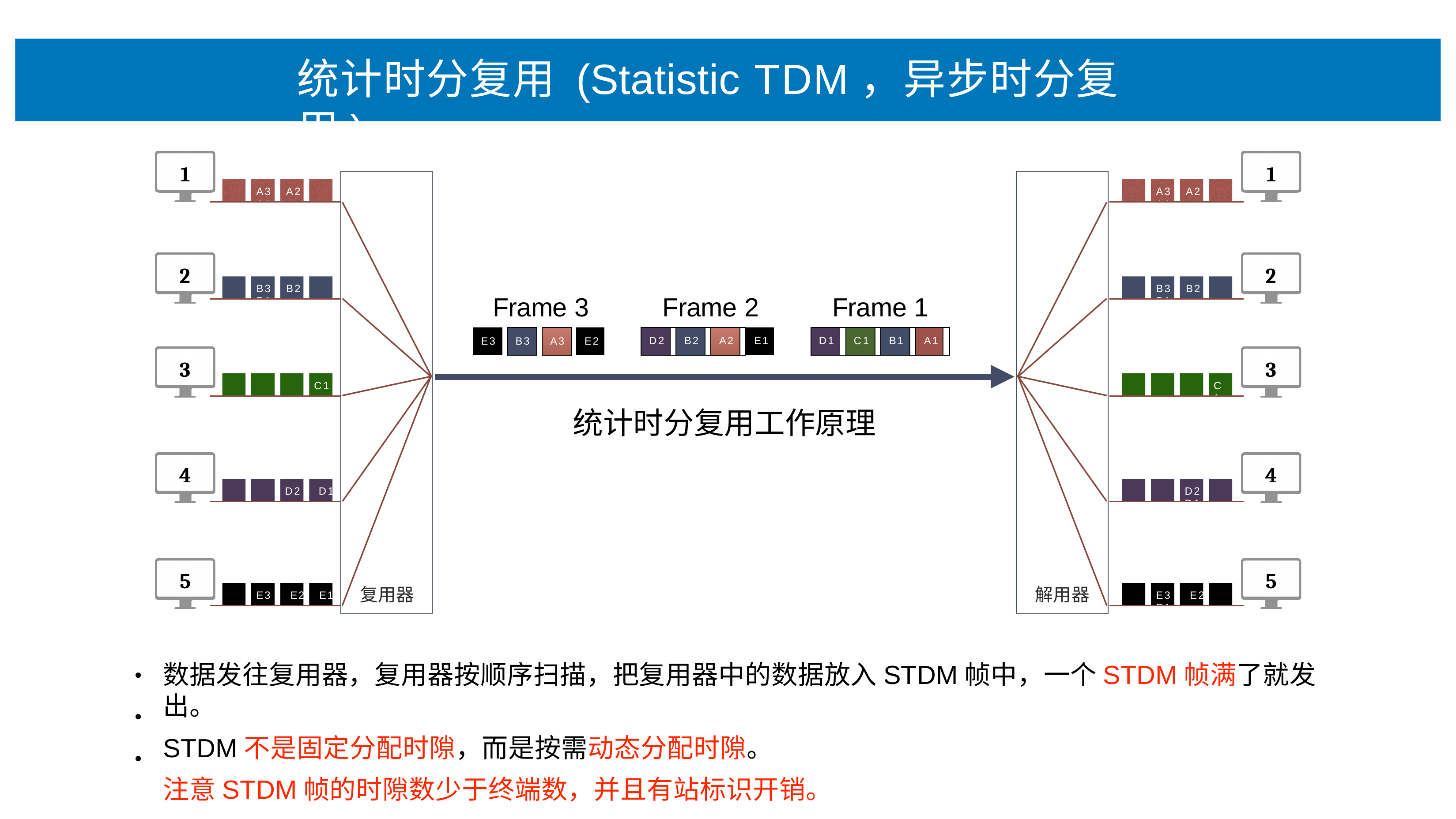

# 统计时分复⽤ (Statistic TDM，异步时分复⽤)

1
1

A3	A2	A1
A3	A2	A1

2
2

B3	B2	B1
B3	B2	B1
Frame 3
Frame 2
Frame 1

| D2 |  | B2 |  | A2 |  | E1 |  |
| --- | --- | --- | --- | --- | --- | --- | --- |
| D1 |  | C1 |  | B1 |  | A1 |  |
| --- | --- | --- | --- | --- | --- | --- | --- |
| E3 |  | B3 |  | A3 |  | E2 |  |
| --- | --- | --- | --- | --- | --- | --- | --- |

3
3

C1
C1

统计时分复⽤⼯作原理

4
4

D2	D1
D2	D1

5
5
复⽤器
解⽤器

E3	E2	E1
E3	E2	E1

数据发往复⽤器，复⽤器按顺序扫描，把复⽤器中的数据放⼊STDM帧中，⼀个STDM帧满了就发出。
STDM不是固定分配时隙，⽽是按需动态分配时隙。
注意STDM帧的时隙数少于终端数，并且有站标识开销。
•
•
•